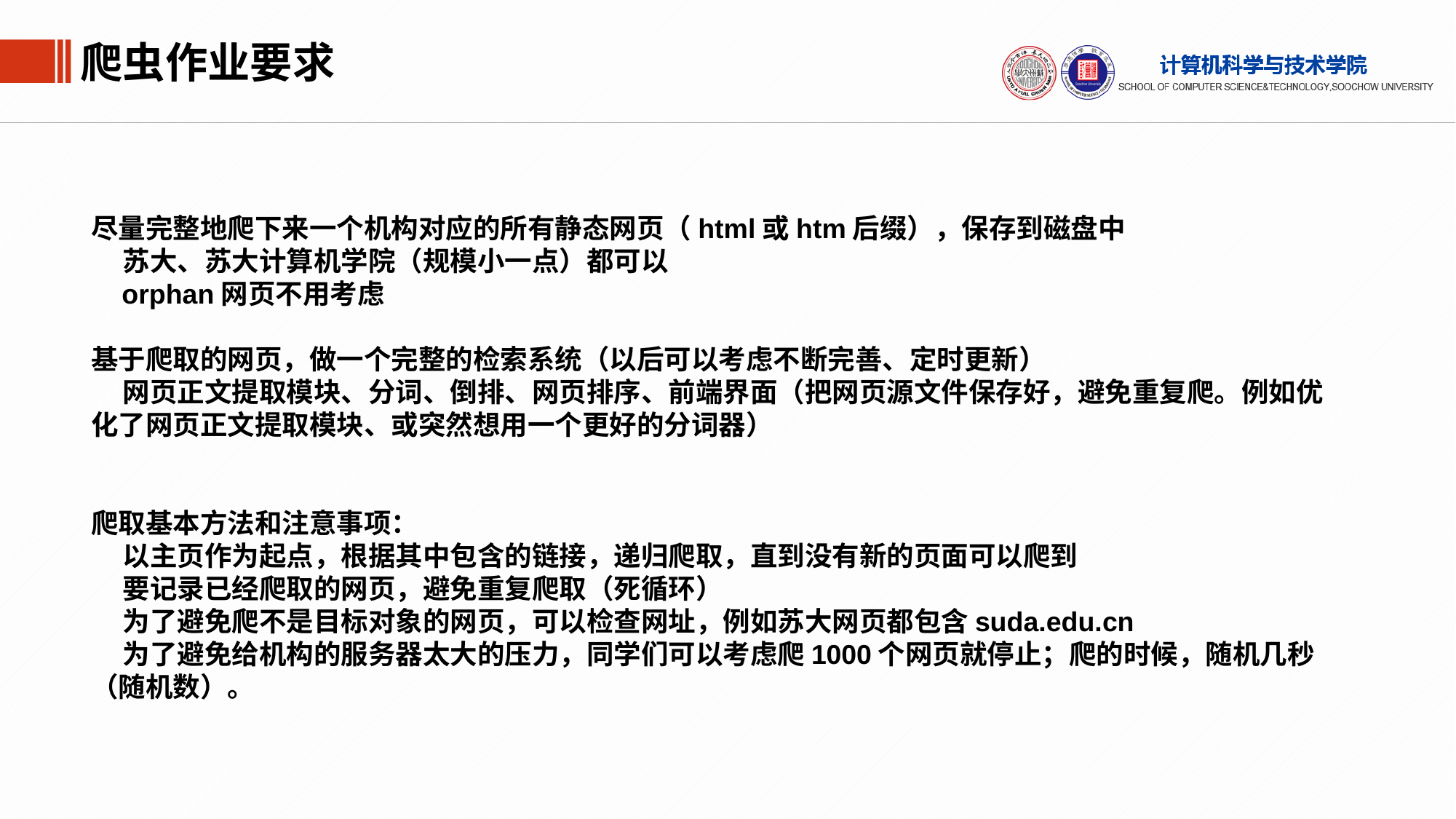

爬虫作业要求
尽量完整地爬下来一个机构对应的所有静态网页（html或htm后缀），保存到磁盘中
    苏大、苏大计算机学院（规模小一点）都可以
    orphan网页不用考虑

基于爬取的网页，做一个完整的检索系统（以后可以考虑不断完善、定时更新）
    网页正文提取模块、分词、倒排、网页排序、前端界面（把网页源文件保存好，避免重复爬。例如优化了网页正文提取模块、或突然想用一个更好的分词器）

爬取基本方法和注意事项：
    以主页作为起点，根据其中包含的链接，递归爬取，直到没有新的页面可以爬到
    要记录已经爬取的网页，避免重复爬取（死循环）
    为了避免爬不是目标对象的网页，可以检查网址，例如苏大网页都包含suda.edu.cn
    为了避免给机构的服务器太大的压力，同学们可以考虑爬1000个网页就停止；爬的时候，随机几秒（随机数）。